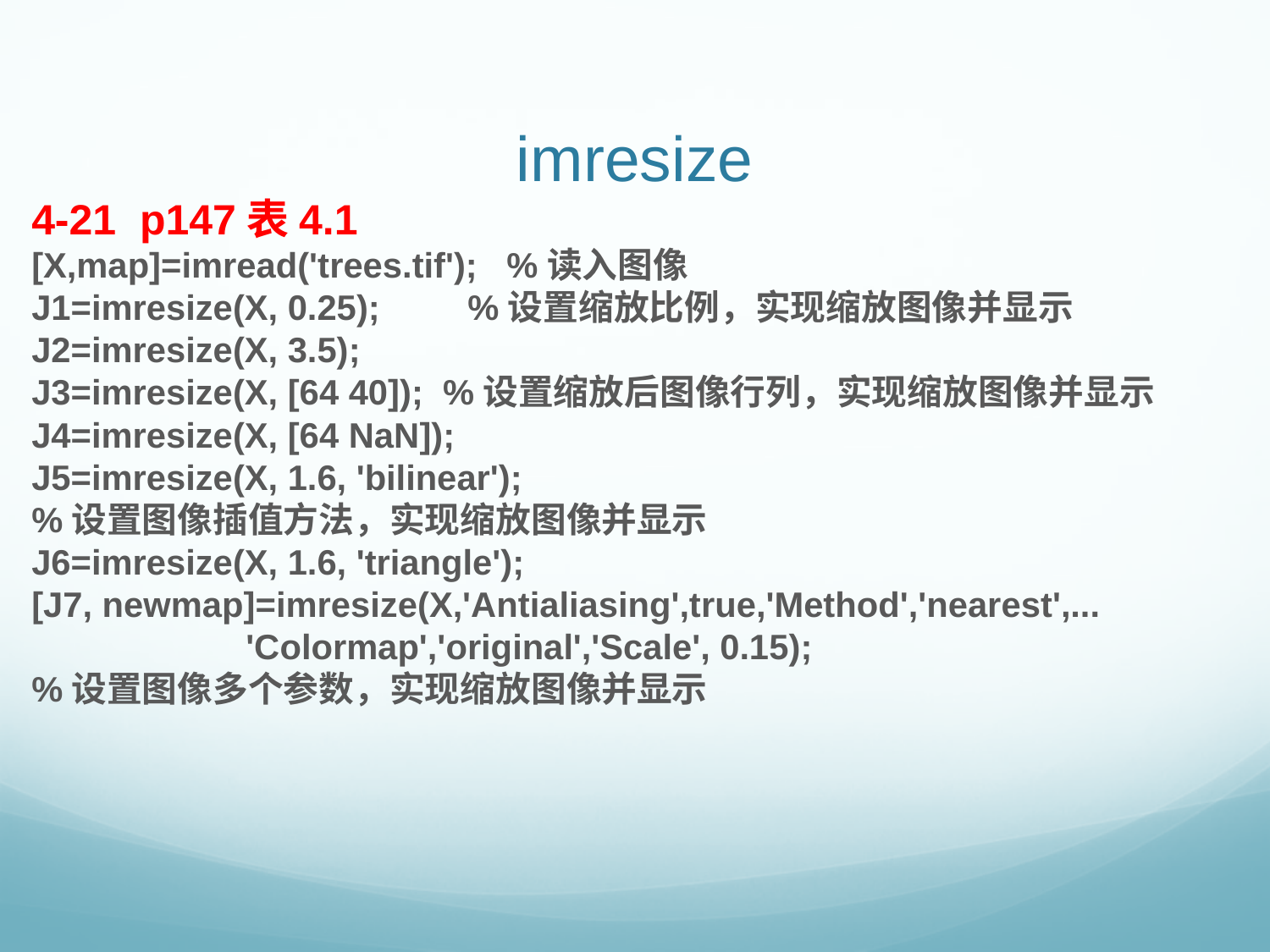

# imresize
4-21  p147表4.1
[X,map]=imread('trees.tif');   %读入图像
J1=imresize(X, 0.25);         %设置缩放比例，实现缩放图像并显示
J2=imresize(X, 3.5);
J3=imresize(X, [64 40]);  %设置缩放后图像行列，实现缩放图像并显示
J4=imresize(X, [64 NaN]);
J5=imresize(X, 1.6, 'bilinear');
%设置图像插值方法，实现缩放图像并显示
J6=imresize(X, 1.6, 'triangle');
[J7, newmap]=imresize(X,'Antialiasing',true,'Method','nearest',...
                      'Colormap','original','Scale', 0.15);
%设置图像多个参数，实现缩放图像并显示